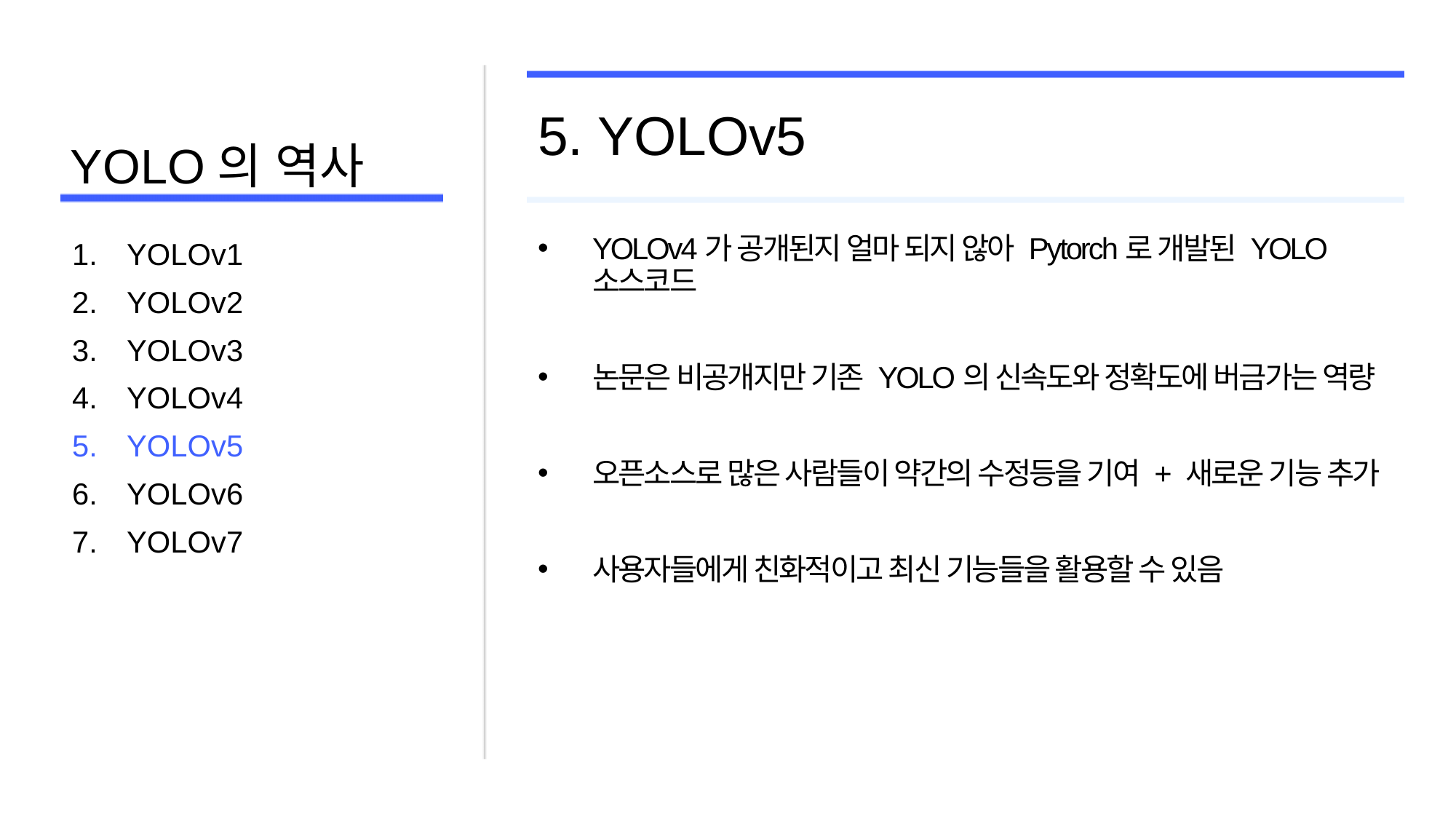

# YOLO의 역사
5. YOLOv5
YOLOv4가 공개된지 얼마 되지 않아 Pytorch로 개발된 YOLO 소스코드

논문은 비공개지만 기존 YOLO의 신속도와 정확도에 버금가는 역량

오픈소스로 많은 사람들이 약간의 수정등을 기여 + 새로운 기능 추가

사용자들에게 친화적이고 최신 기능들을 활용할 수 있음
YOLOv1
YOLOv2
YOLOv3
YOLOv4
YOLOv5
YOLOv6
YOLOv7